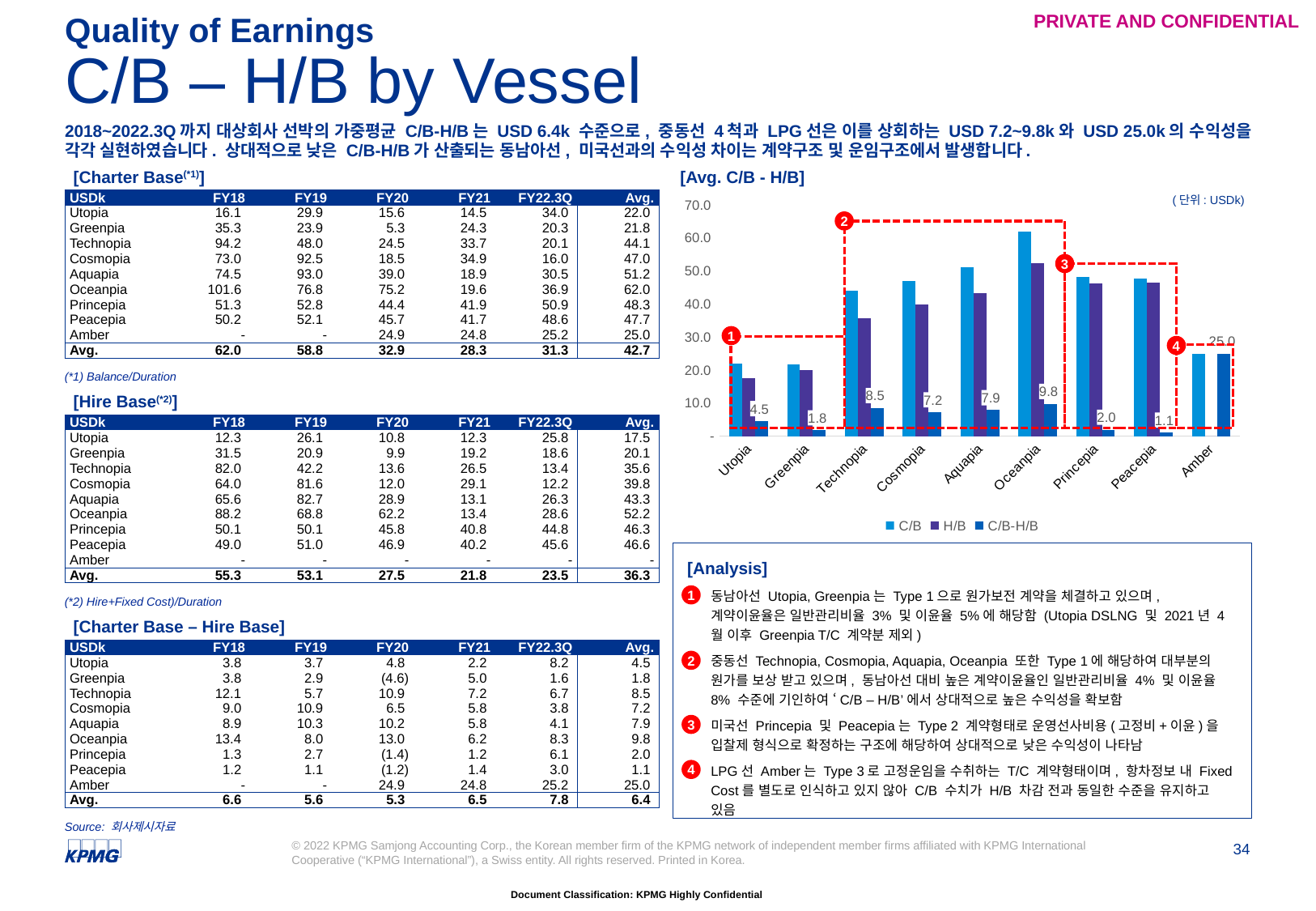

Quality of Earnings
# C/B – H/B by Vessel
2018~2022.3Q까지 대상회사 선박의 가중평균 C/B-H/B는 USD 6.4k 수준으로, 중동선 4척과 LPG선은 이를 상회하는 USD 7.2~9.8k와 USD 25.0k의 수익성을 각각 실현하였습니다. 상대적으로 낮은 C/B-H/B가 산출되는 동남아선, 미국선과의 수익성 차이는 계약구조 및 운임구조에서 발생합니다.

[Charter Base(*1)]
[Avg. C/B - H/B]
| USDk | FY18 | FY19 | FY20 | FY21 | FY22.3Q | Avg. |
| --- | --- | --- | --- | --- | --- | --- |
| Utopia | 16.1 | 29.9 | 15.6 | 14.5 | 34.0 | 22.0 |
| Greenpia | 35.3 | 23.9 | 5.3 | 24.3 | 20.3 | 21.8 |
| Technopia | 94.2 | 48.0 | 24.5 | 33.7 | 20.1 | 44.1 |
| Cosmopia | 73.0 | 92.5 | 18.5 | 34.9 | 16.0 | 47.0 |
| Aquapia | 74.5 | 93.0 | 39.0 | 18.9 | 30.5 | 51.2 |
| Oceanpia | 101.6 | 76.8 | 75.2 | 19.6 | 36.9 | 62.0 |
| Princepia | 51.3 | 52.8 | 44.4 | 41.9 | 50.9 | 48.3 |
| Peacepia | 50.2 | 52.1 | 45.7 | 41.7 | 48.6 | 47.7 |
| Amber | - | - | 24.9 | 24.8 | 25.2 | 25.0 |
| Avg. | 62.0 | 58.8 | 32.9 | 28.3 | 31.3 | 42.7 |
(단위: USDk)

### Chart

| Category | C/B | H/B | C/B-H/B |
|---|---|---|---|
| Utopia | 22.021193847360056 | 17.47197235405973 | 4.549221493300325 |
| Greenpia | 21.816453593455115 | 20.056433154353808 | 1.7600204391013072 |
| Technopia | 44.09216672235632 | 35.570086943133646 | 8.522079779222675 |
| Cosmopia | 46.98588854631254 | 39.76662573300091 | 7.219262813311625 |
| Aquapia | 51.18352031835305 | 43.321939434451124 | 7.861580883901917 |
| Oceanpia | 62.009691267362086 | 52.244791752876395 | 9.764899514485702 |
| Princepia | 48.26680306903977 | 46.31507448762231 | 1.9517285814174528 |
| Peacepia | 47.65189272533219 | 46.5515945102764 | 1.1002982150557912 |
| Amber | 25.00732893967668 | 0.0 | 25.00732893967668 |
2

3

1
4

(*1) Balance/Duration
[Hire Base(*2)]
| USDk | FY18 | FY19 | FY20 | FY21 | FY22.3Q | Avg. |
| --- | --- | --- | --- | --- | --- | --- |
| Utopia | 12.3 | 26.1 | 10.8 | 12.3 | 25.8 | 17.5 |
| Greenpia | 31.5 | 20.9 | 9.9 | 19.2 | 18.6 | 20.1 |
| Technopia | 82.0 | 42.2 | 13.6 | 26.5 | 13.4 | 35.6 |
| Cosmopia | 64.0 | 81.6 | 12.0 | 29.1 | 12.2 | 39.8 |
| Aquapia | 65.6 | 82.7 | 28.9 | 13.1 | 26.3 | 43.3 |
| Oceanpia | 88.2 | 68.8 | 62.2 | 13.4 | 28.6 | 52.2 |
| Princepia | 50.1 | 50.1 | 45.8 | 40.8 | 44.8 | 46.3 |
| Peacepia | 49.0 | 51.0 | 46.9 | 40.2 | 45.6 | 46.6 |
| Amber | - | - | - | - | - | - |
| Avg. | 55.3 | 53.1 | 27.5 | 21.8 | 23.5 | 36.3 |
[Analysis]
동남아선 Utopia, Greenpia는 Type 1으로 원가보전 계약을 체결하고 있으며, 계약이윤율은 일반관리비율 3% 및 이윤율 5%에 해당함 (Utopia DSLNG 및 2021년 4월 이후 Greenpia T/C 계약분 제외)
중동선 Technopia, Cosmopia, Aquapia, Oceanpia 또한 Type 1에 해당하여 대부분의 원가를 보상 받고 있으며, 동남아선 대비 높은 계약이윤율인 일반관리비율 4% 및 이윤율 8% 수준에 기인하여 ‘C/B – H/B’에서 상대적으로 높은 수익성을 확보함
미국선 Princepia 및 Peacepia는 Type 2 계약형태로 운영선사비용(고정비+이윤)을 입찰제 형식으로 확정하는 구조에 해당하여 상대적으로 낮은 수익성이 나타남
LPG선 Amber는 Type 3로 고정운임을 수취하는 T/C 계약형태이며, 항차정보 내 Fixed Cost를 별도로 인식하고 있지 않아 C/B 수치가 H/B 차감 전과 동일한 수준을 유지하고 있음
1
(*2) Hire+Fixed Cost)/Duration
[Charter Base – Hire Base]
| USDk | FY18 | FY19 | FY20 | FY21 | FY22.3Q | Avg. |
| --- | --- | --- | --- | --- | --- | --- |
| Utopia | 3.8 | 3.7 | 4.8 | 2.2 | 8.2 | 4.5 |
| Greenpia | 3.8 | 2.9 | (4.6) | 5.0 | 1.6 | 1.8 |
| Technopia | 12.1 | 5.7 | 10.9 | 7.2 | 6.7 | 8.5 |
| Cosmopia | 9.0 | 10.9 | 6.5 | 5.8 | 3.8 | 7.2 |
| Aquapia | 8.9 | 10.3 | 10.2 | 5.8 | 4.1 | 7.9 |
| Oceanpia | 13.4 | 8.0 | 13.0 | 6.2 | 8.3 | 9.8 |
| Princepia | 1.3 | 2.7 | (1.4) | 1.2 | 6.1 | 2.0 |
| Peacepia | 1.2 | 1.1 | (1.2) | 1.4 | 3.0 | 1.1 |
| Amber | - | - | 24.9 | 24.8 | 25.2 | 25.0 |
| Avg. | 6.6 | 5.6 | 5.3 | 6.5 | 7.8 | 6.4 |
2
3
4
Source: 회사제시자료